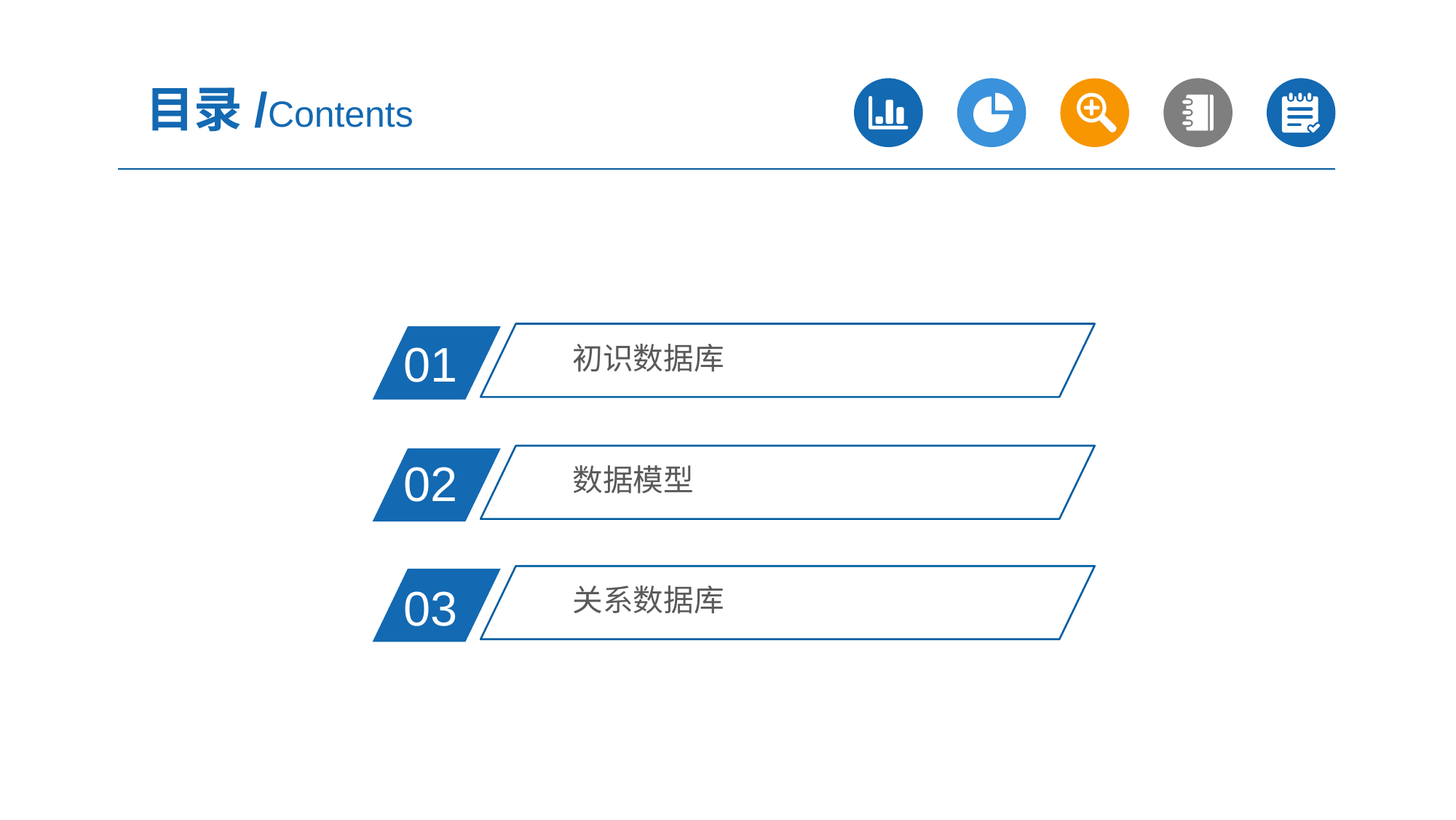

目录/Contents

初识数据库

01

数据模型
02

关系数据库

03